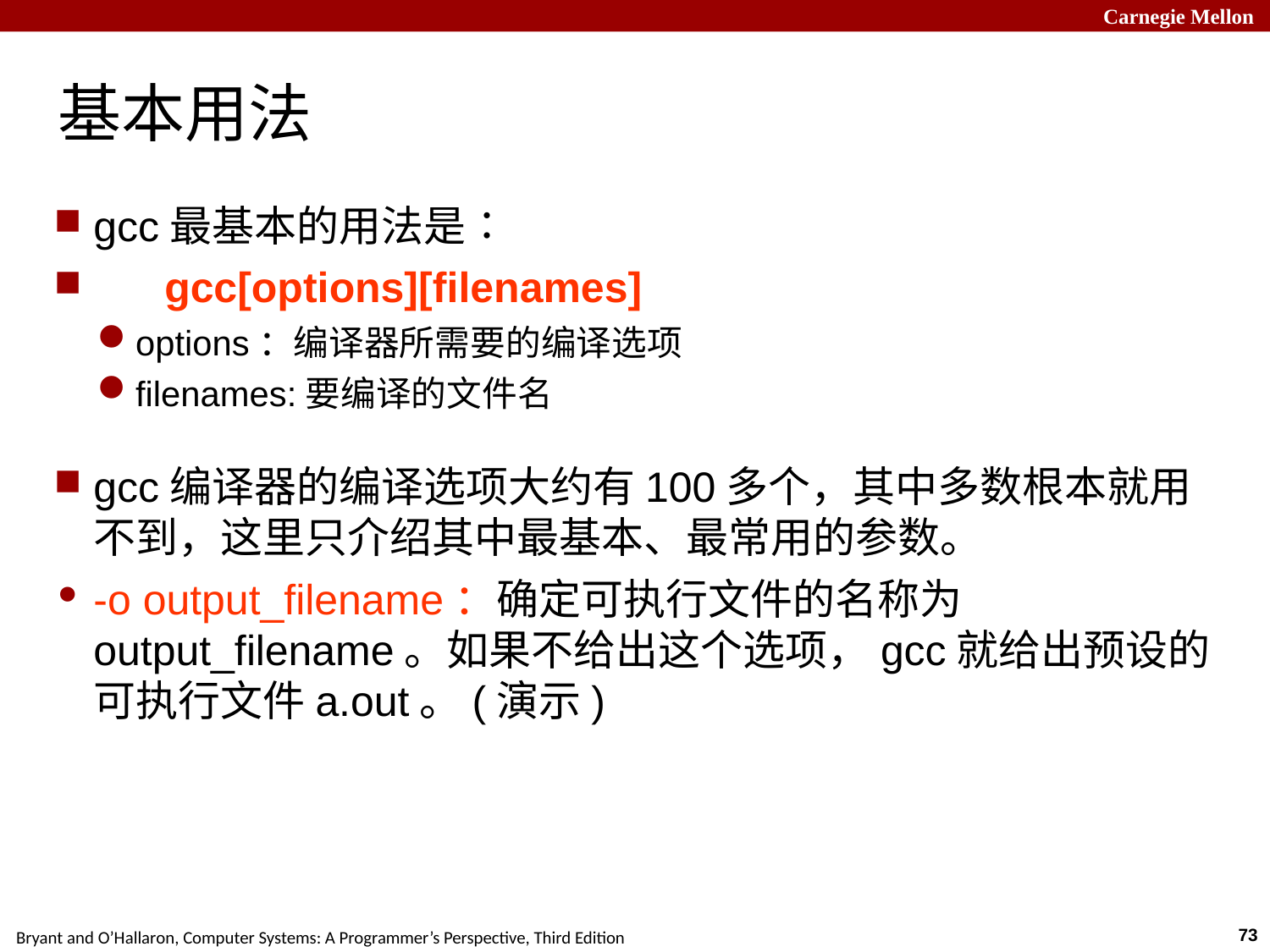

# 基本用法
gcc最基本的用法是∶
      gcc[options][filenames]
options：编译器所需要的编译选项
filenames:要编译的文件名
gcc编译器的编译选项大约有100多个，其中多数根本就用不到，这里只介绍其中最基本、最常用的参数。
-o output_filename：确定可执行文件的名称为output_filename。如果不给出这个选项，gcc就给出预设的可执行文件a.out。(演示)